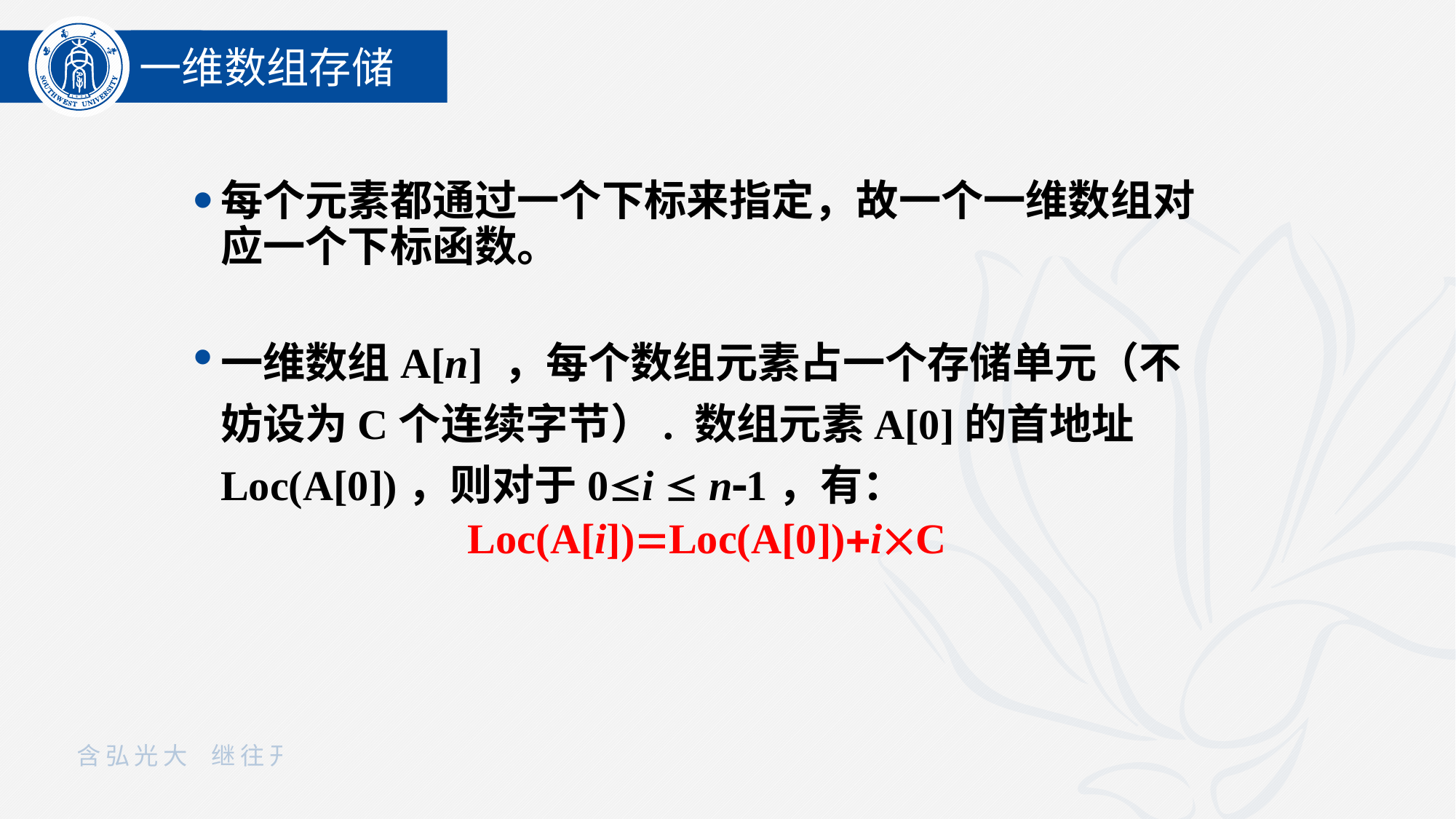

一维数组存储

每个元素都通过一个下标来指定，故一个一维数组对应一个下标函数。

一维数组A[n] ，每个数组元素占一个存储单元（不妨设为C个连续字节）. 数组元素A[0]的首地址Loc(A[0])，则对于0≤i ≤ n−1，有：
 Loc(A[i])=Loc(A[0])+i×C